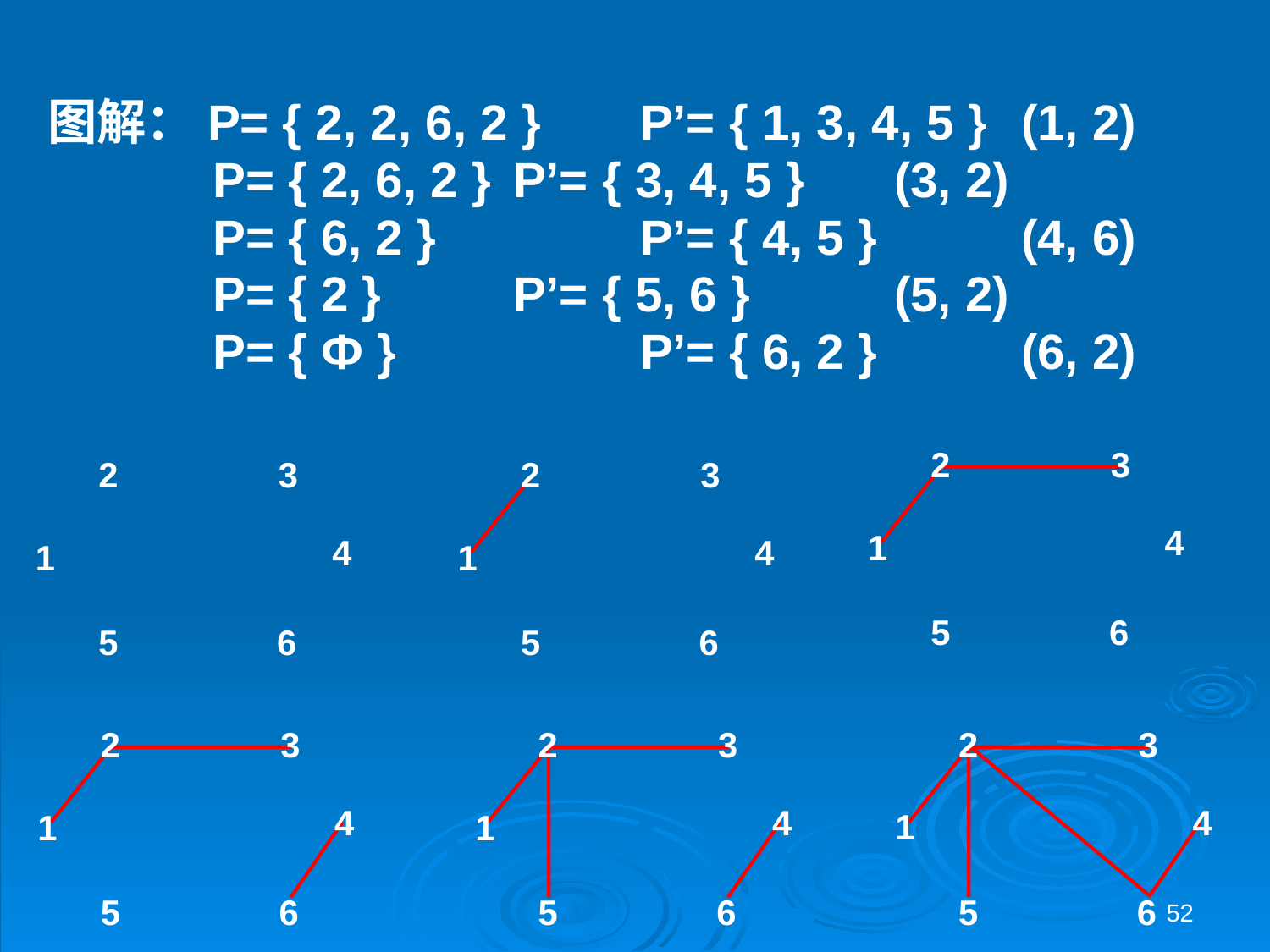

图解：P= { 2, 2, 6, 2 }	P’= { 1, 3, 4, 5 }	(1, 2)
            P= { 2, 6, 2 }	P’= { 3, 4, 5 }	(3, 2)
            P= { 6, 2 }	 	P’= { 4, 5 }		(4, 6)
            P= { 2 }		P’= { 5, 6 }		(5, 2)
            P= { Ф }		P’= { 6, 2 }		(6, 2)
2
3

4
1
5
6
2
3
4
1
5
6
2
3

4
1
5
6
2
3

4
1

5
6
2
3

4
1

5
6
2
3

4
1

5
6
52